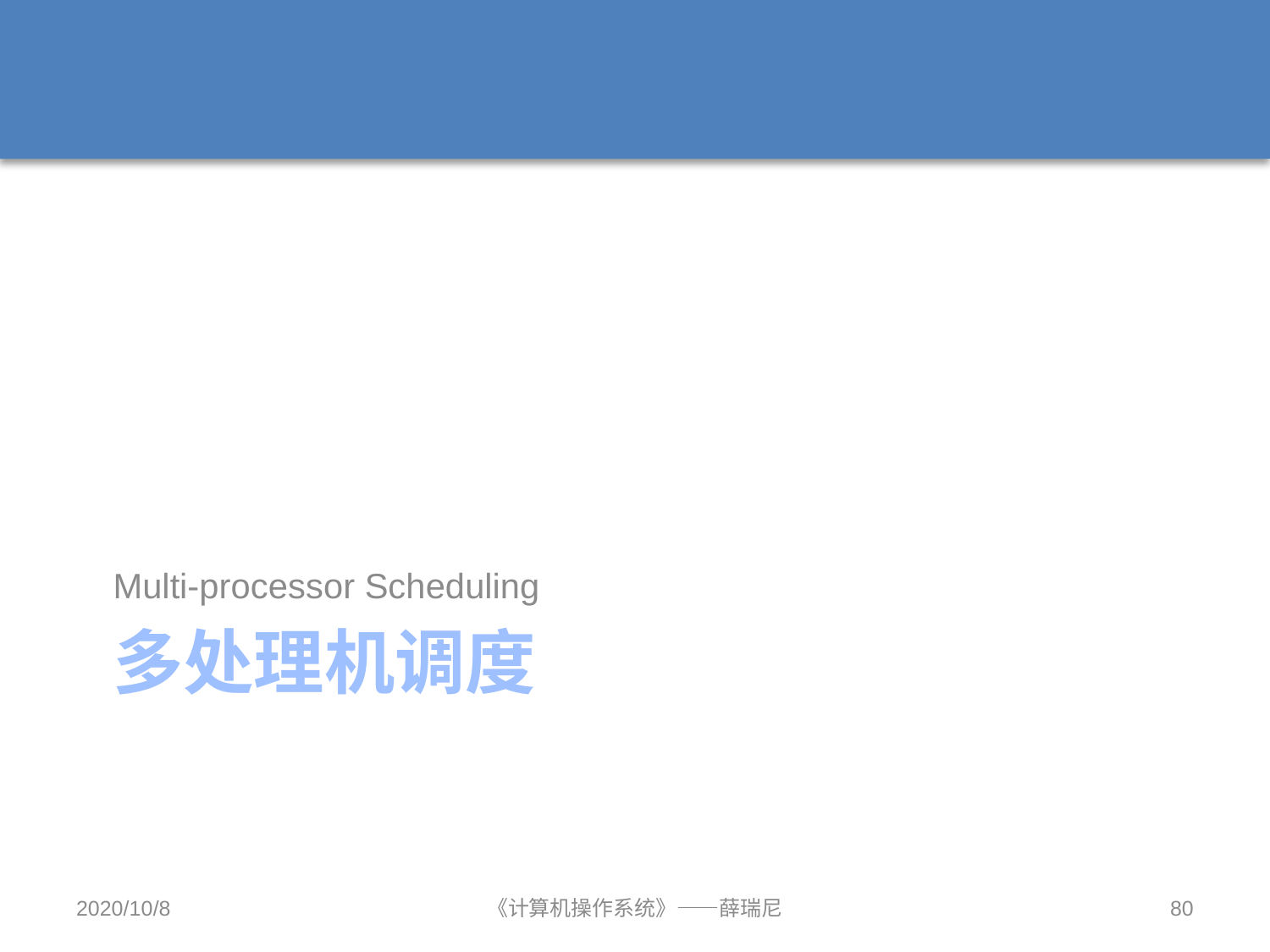

Multi-processor Scheduling
# 多处理机调度
2020/10/8
《计算机操作系统》——薛瑞尼
80